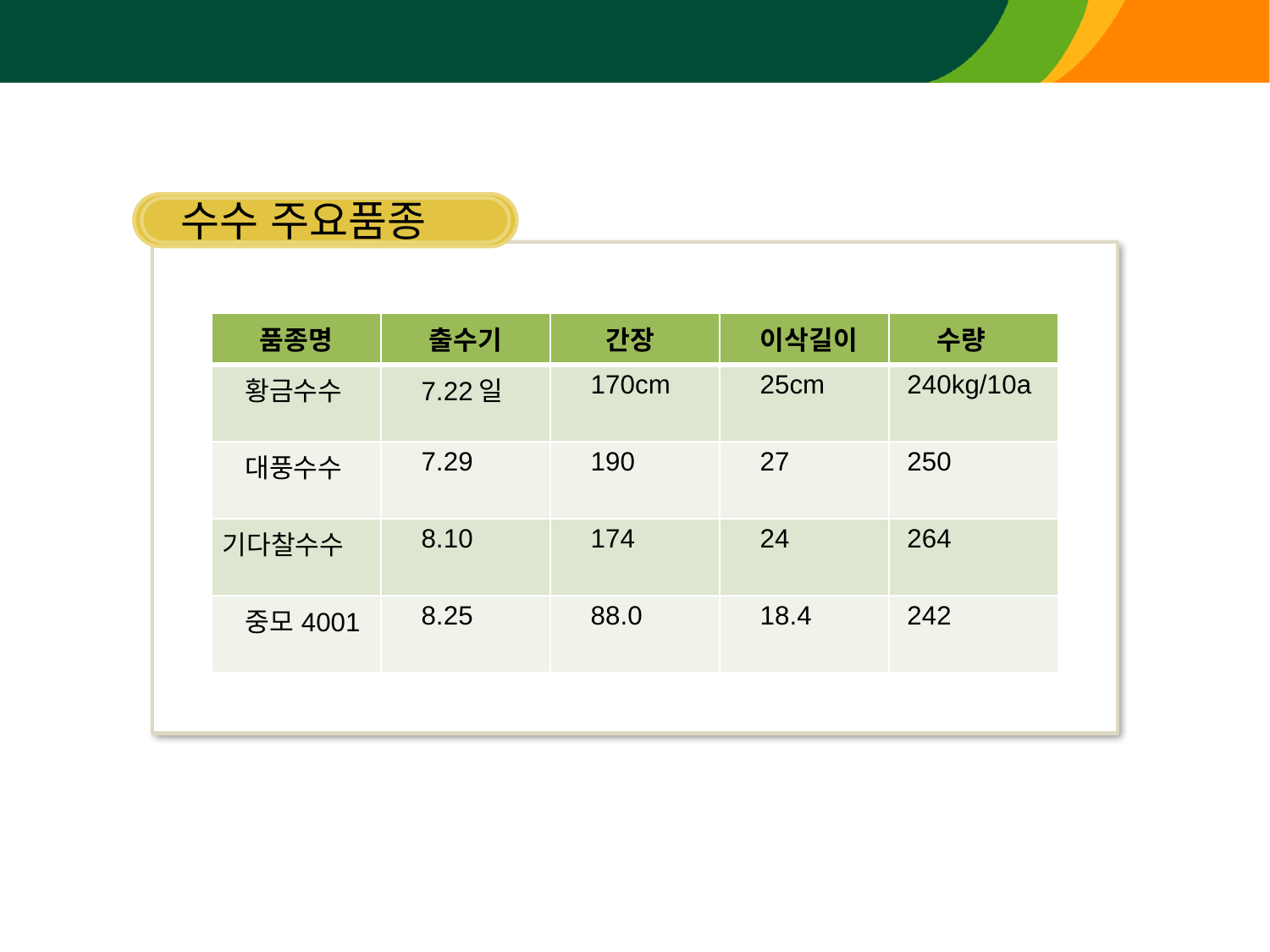

수수 주요품종

| 품종명 | 출수기 | 간장 | 이삭길이 | 수량 |
| --- | --- | --- | --- | --- |
| 황금수수 | 7.22일 | 170cm | 25cm | 240kg/10a |
| 대풍수수 | 7.29 | 190 | 27 | 250 |
| 기다찰수수 | 8.10 | 174 | 24 | 264 |
| 중모4001 | 8.25 | 88.0 | 18.4 | 242 |